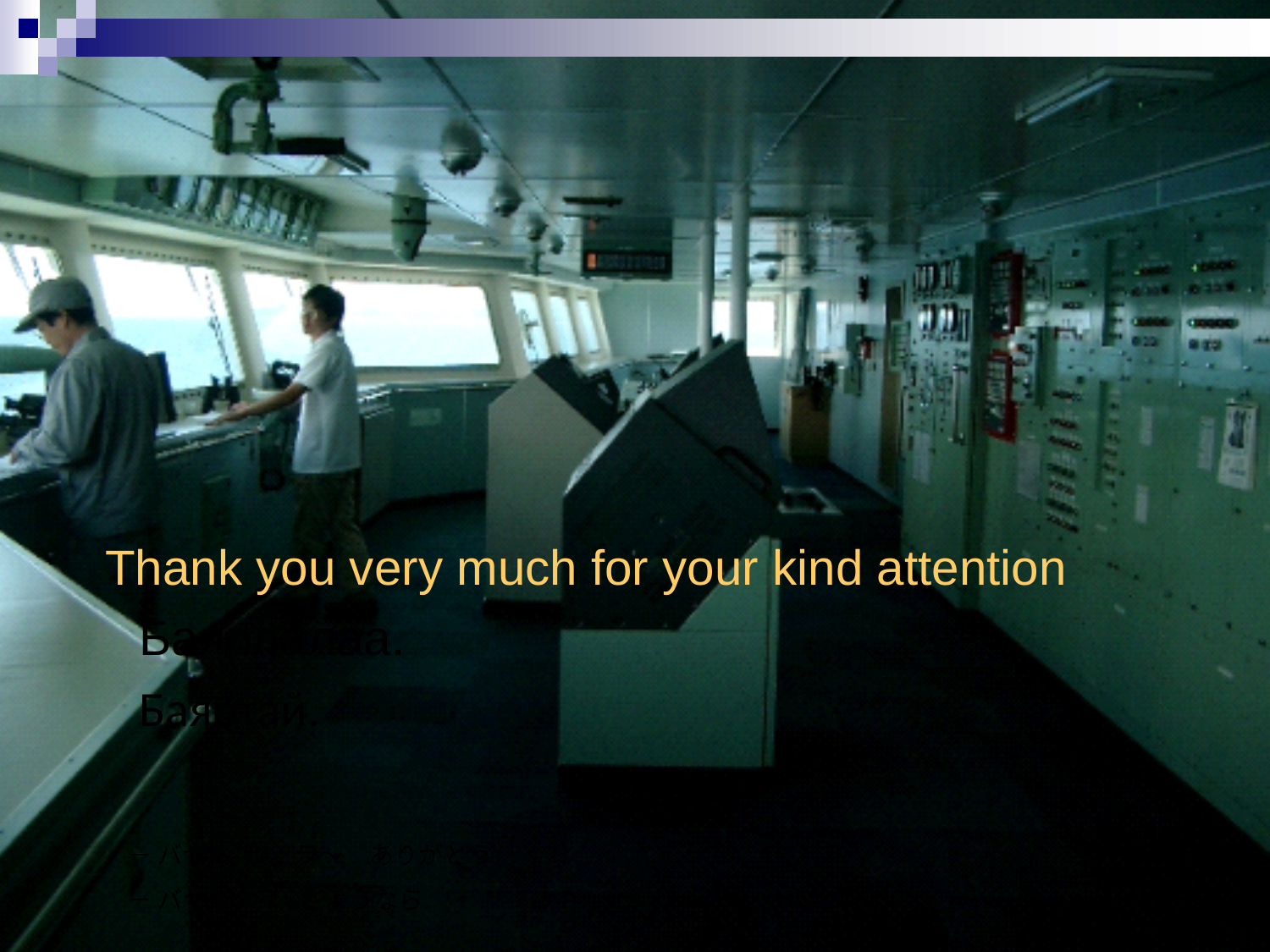

Thank you very much for your kind attention
　Баярлалаа.
　Баяртай.

　　－ バヤル“ル, ラ～. ありがとう
　　－ バヤルタイ.さようなら